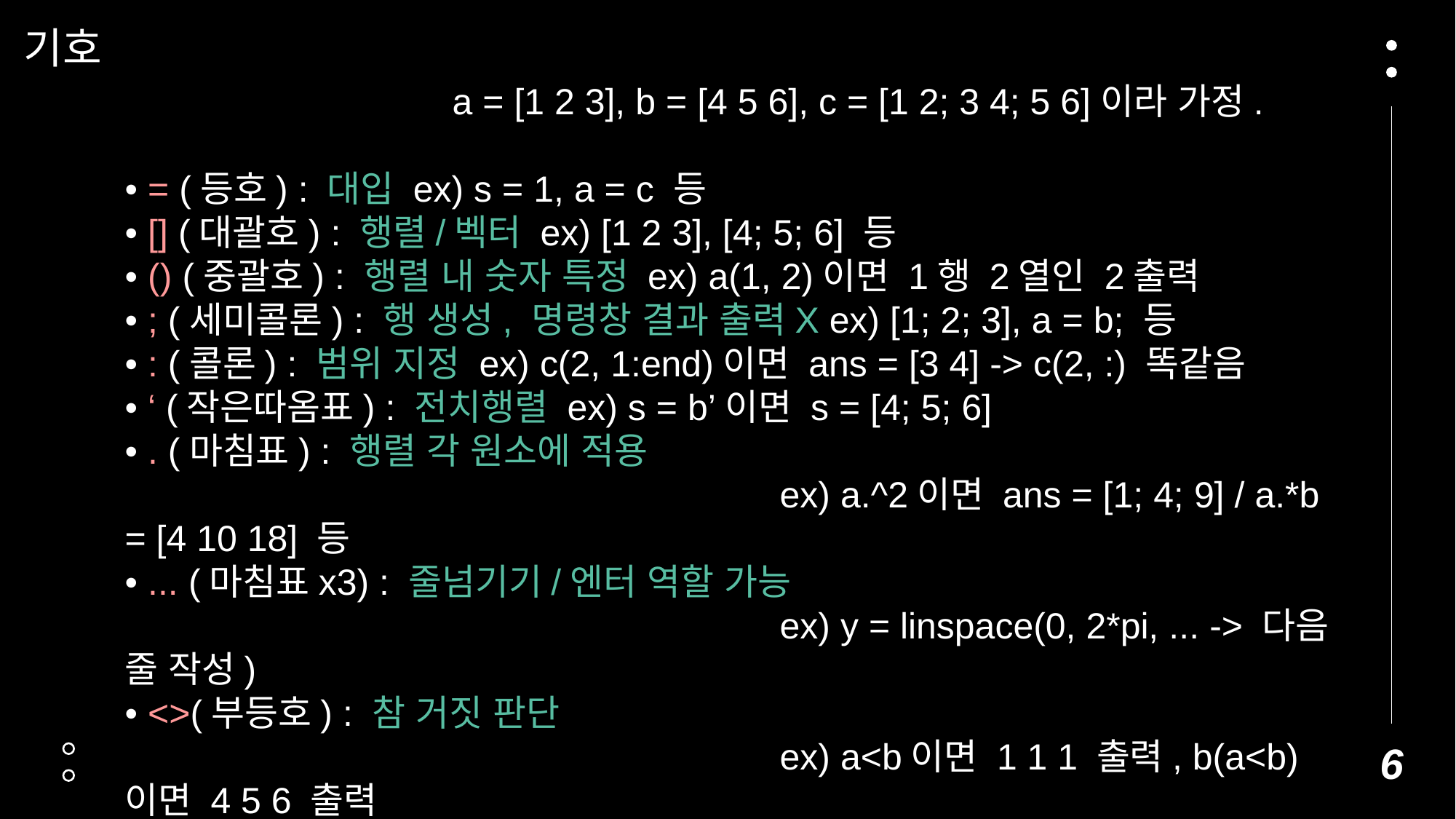

기호
			a = [1 2 3], b = [4 5 6], c = [1 2; 3 4; 5 6]이라 가정.

• = (등호) : 대입 ex) s = 1, a = c 등
• [] (대괄호) : 행렬/벡터 ex) [1 2 3], [4; 5; 6] 등
• () (중괄호) : 행렬 내 숫자 특정 ex) a(1, 2)이면 1행 2열인 2출력
• ; (세미콜론) : 행 생성, 명령창 결과 출력X ex) [1; 2; 3], a = b; 등
• : (콜론) : 범위 지정 ex) c(2, 1:end)이면 ans = [3 4] -> c(2, :) 똑같음
• ‘ (작은따옴표) : 전치행렬 ex) s = b’이면 s = [4; 5; 6]
• . (마침표) : 행렬 각 원소에 적용
						ex) a.^2이면 ans = [1; 4; 9] / a.*b = [4 10 18] 등
• ... (마침표x3) : 줄넘기기/엔터 역할 가능
						ex) y = linspace(0, 2*pi, ... -> 다음 줄 작성)
• <>(부등호) : 참 거짓 판단
						ex) a<b이면 1 1 1 출력, b(a<b)이면 4 5 6 출력
• +-*/ : 사칙연산 ex) 3*2, a + b, 등
6